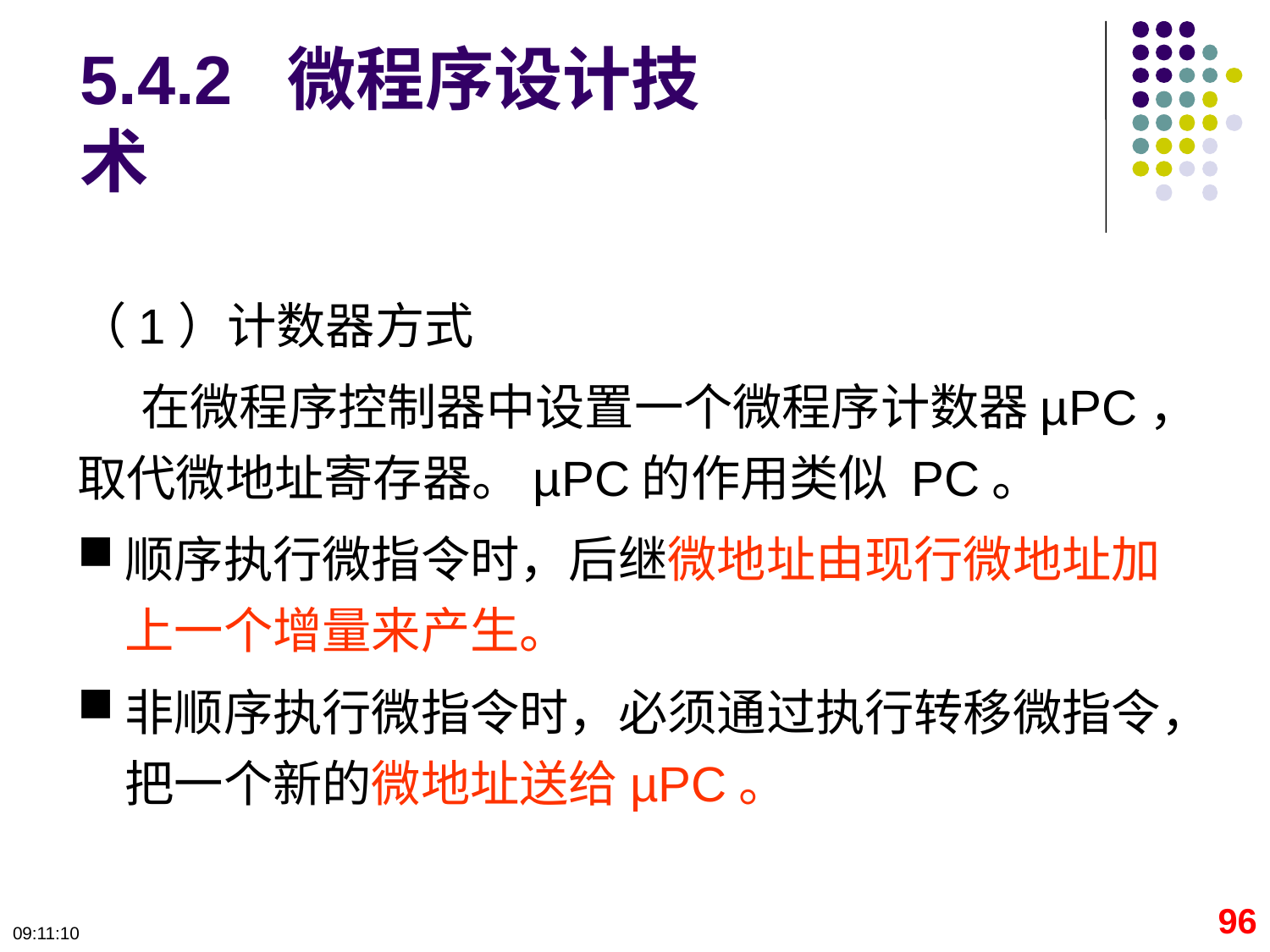

# 5.4.2  微程序设计技术
（1）计数器方式
在微程序控制器中设置一个微程序计数器µPC，取代微地址寄存器。µPC的作用类似 PC。
顺序执行微指令时，后继微地址由现行微地址加上一个增量来产生。
非顺序执行微指令时，必须通过执行转移微指令，把一个新的微地址送给µPC。
96
09:11:10